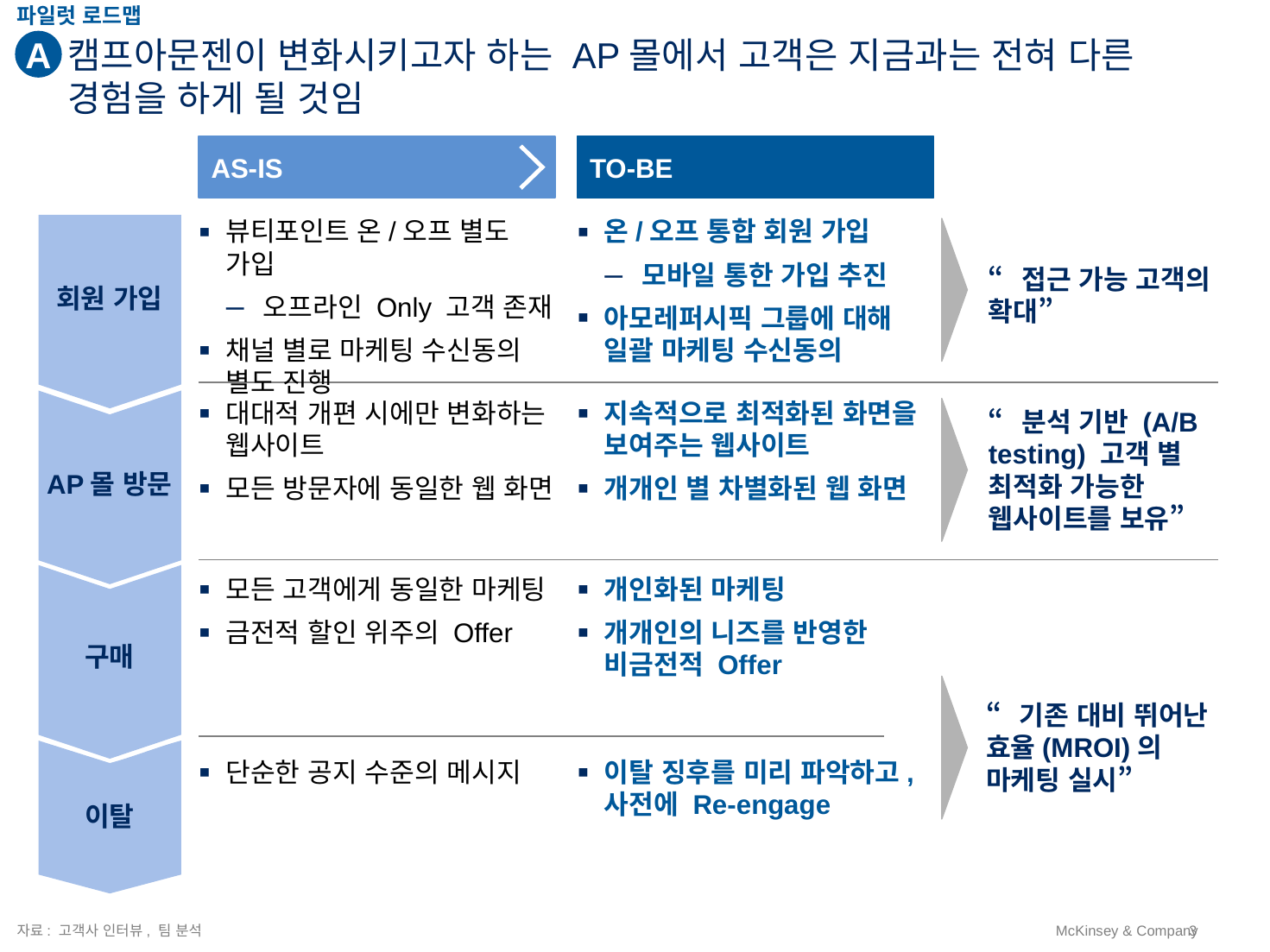

파일럿 로드맵
A
# 캠프아문젠이 변화시키고자 하는 AP몰에서 고객은 지금과는 전혀 다른 경험을 하게 될 것임
AS-IS
TO-BE

뷰티포인트 온/오프 별도 가입
오프라인 Only 고객 존재
채널 별로 마케팅 수신동의 별도 진행
온/오프 통합 회원 가입
모바일 통한 가입 추진
아모레퍼시픽 그룹에 대해 일괄 마케팅 수신동의
회원 가입

“접근 가능 고객의 확대”

대대적 개편 시에만 변화하는 웹사이트
모든 방문자에 동일한 웹 화면
지속적으로 최적화된 화면을 보여주는 웹사이트
개개인 별 차별화된 웹 화면
“분석 기반 (A/B testing) 고객 별 최적화 가능한 웹사이트를 보유”

AP몰 방문

모든 고객에게 동일한 마케팅
금전적 할인 위주의 Offer
개인화된 마케팅
개개인의 니즈를 반영한 비금전적 Offer

구매
“기존 대비 뛰어난 효율(MROI)의 마케팅 실시”

이탈
이탈 징후를 미리 파악하고, 사전에 Re-engage
단순한 공지 수준의 메시지
자료: 고객사 인터뷰, 팀 분석